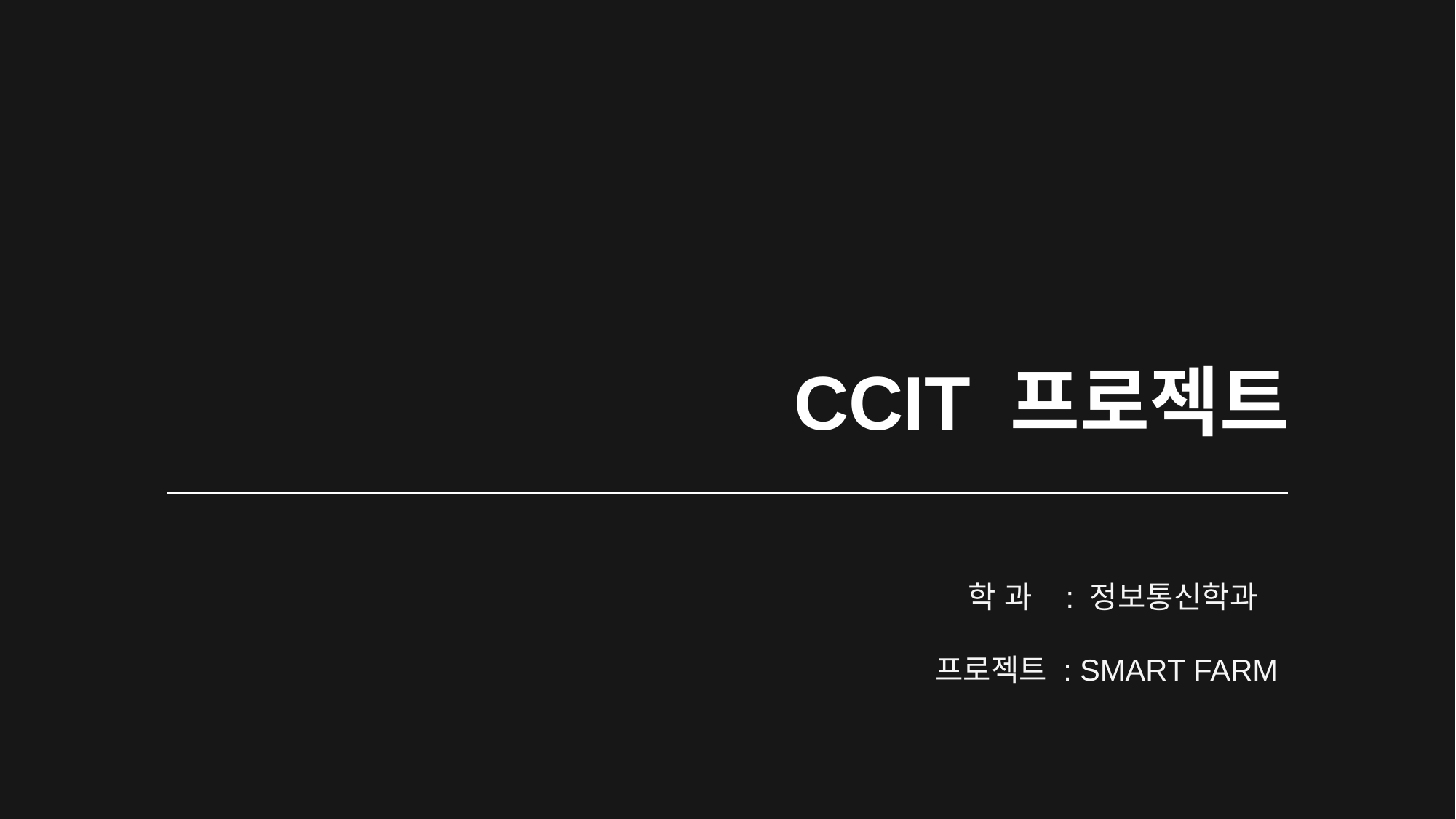

CCIT 프로젝트
   학 과   : 정보통신학과
프로젝트 : SMART FARM